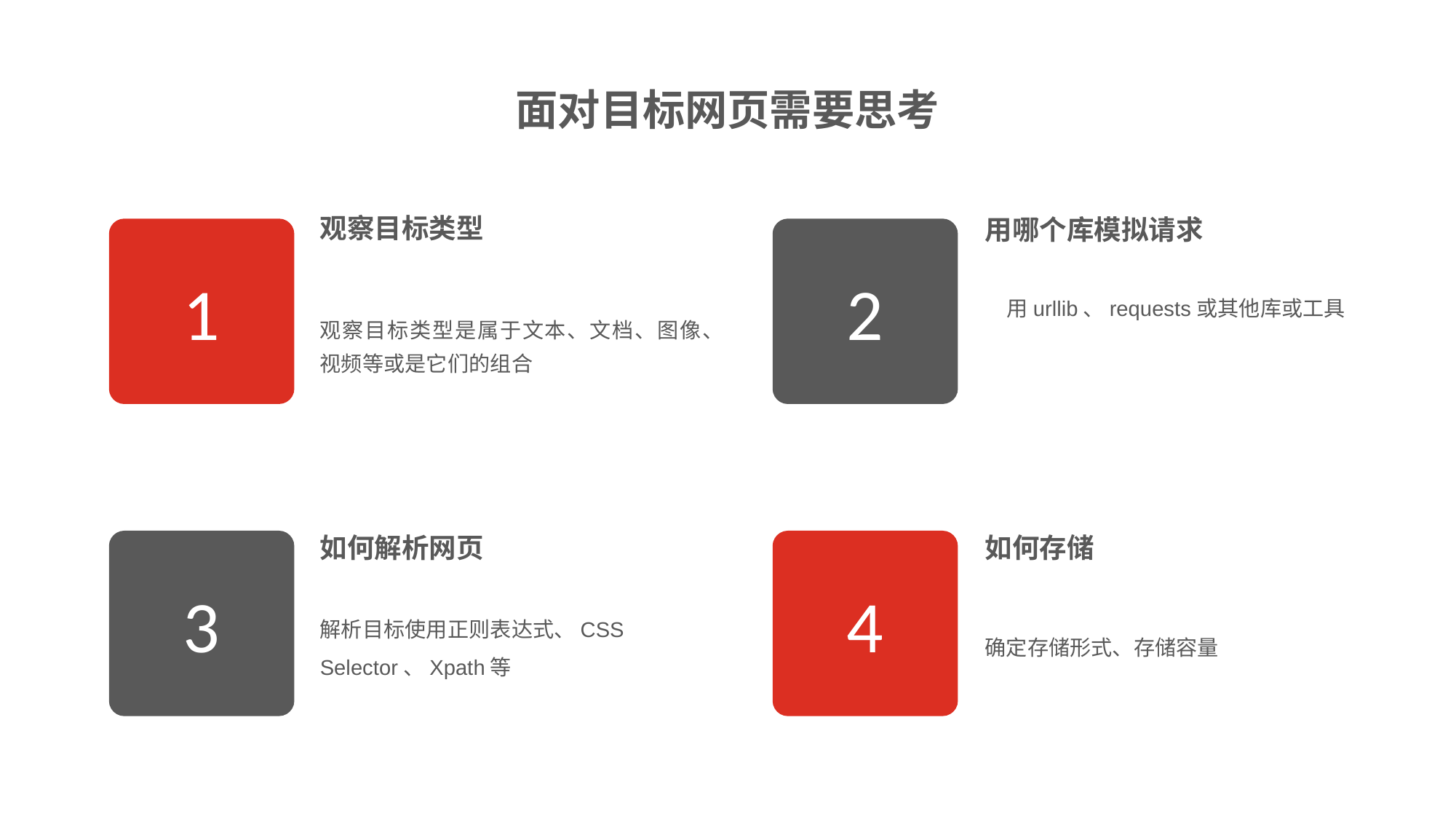

面对目标网页需要思考
观察目标类型
观察目标类型是属于文本、文档、图像、视频等或是它们的组合
用哪个库模拟请求
用urllib、requests或其他库或工具
1
2
如何解析网页
解析目标使用正则表达式、CSS Selector、Xpath等
如何存储
确定存储形式、存储容量
3
4